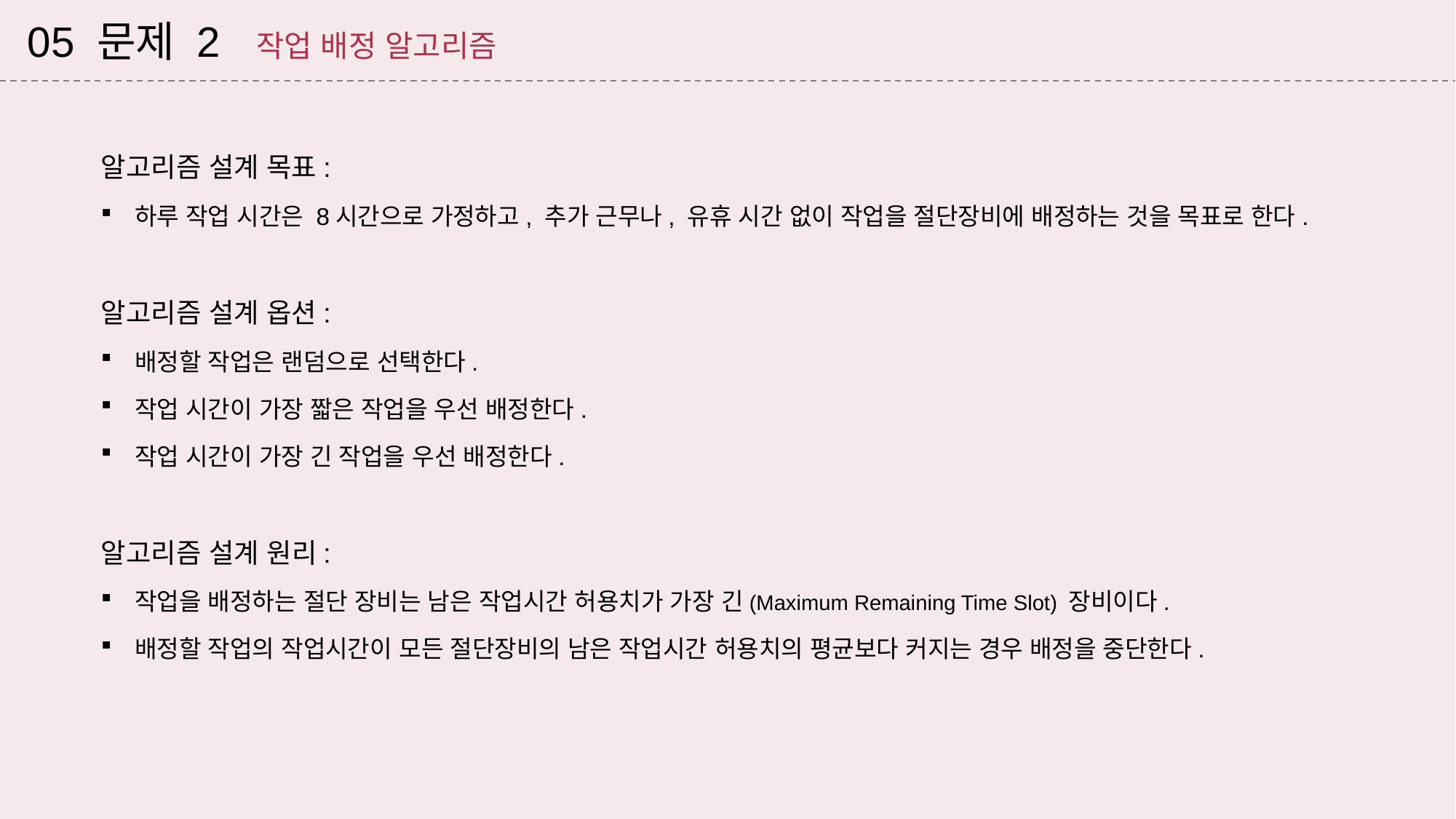

05 문제 2   작업 배정 알고리즘
알고리즘 설계 목표:
하루 작업 시간은 8시간으로 가정하고, 추가 근무나, 유휴 시간 없이 작업을 절단장비에 배정하는 것을 목표로 한다.

알고리즘 설계 옵션:
배정할 작업은 랜덤으로 선택한다.
작업 시간이 가장 짧은 작업을 우선 배정한다.
작업 시간이 가장 긴 작업을 우선 배정한다.

알고리즘 설계 원리:
작업을 배정하는 절단 장비는 남은 작업시간 허용치가 가장 긴(Maximum Remaining Time Slot) 장비이다.
배정할 작업의 작업시간이 모든 절단장비의 남은 작업시간 허용치의 평균보다 커지는 경우 배정을 중단한다.